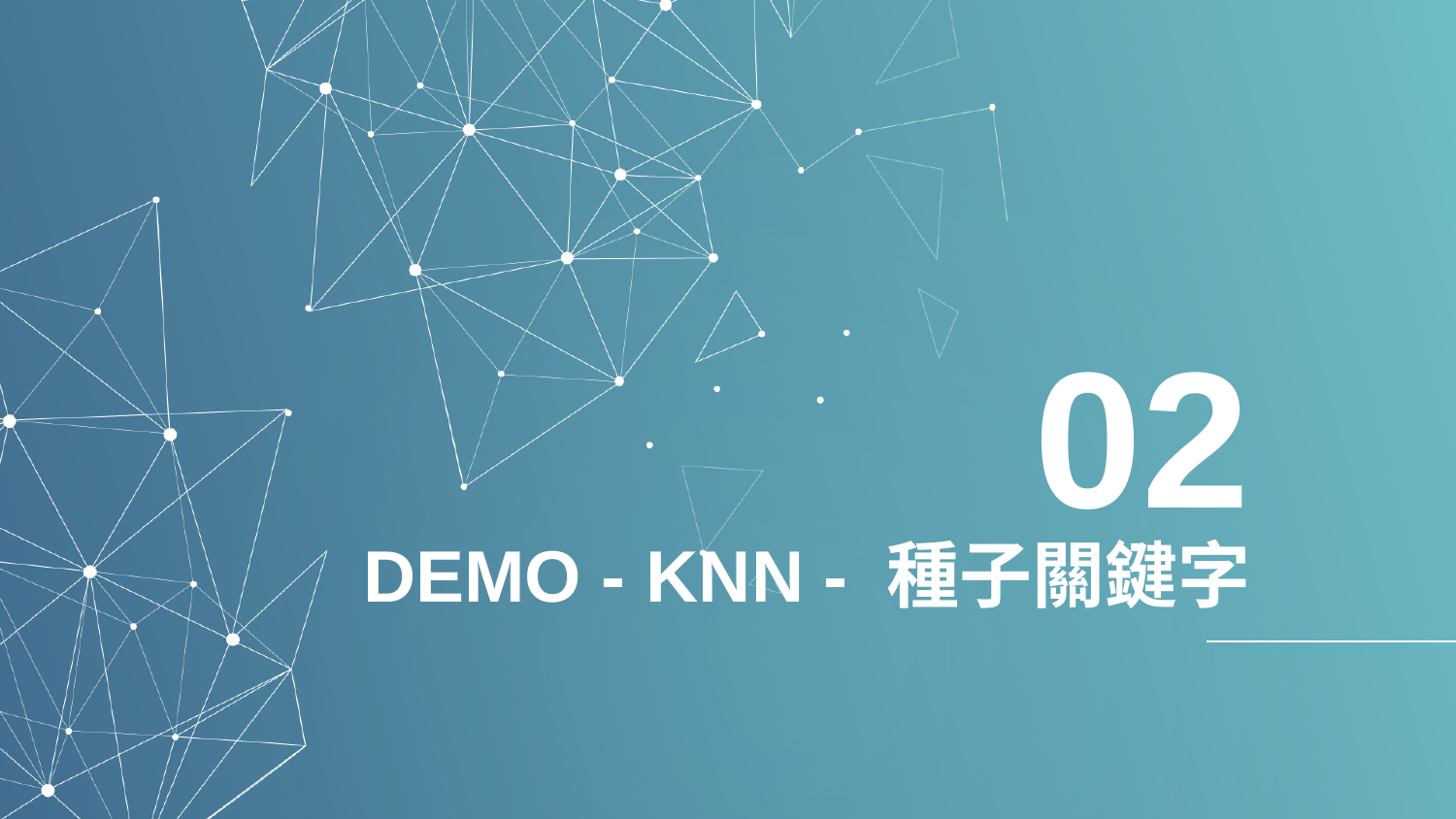

02
# DEMO - KNN - 種子關鍵字